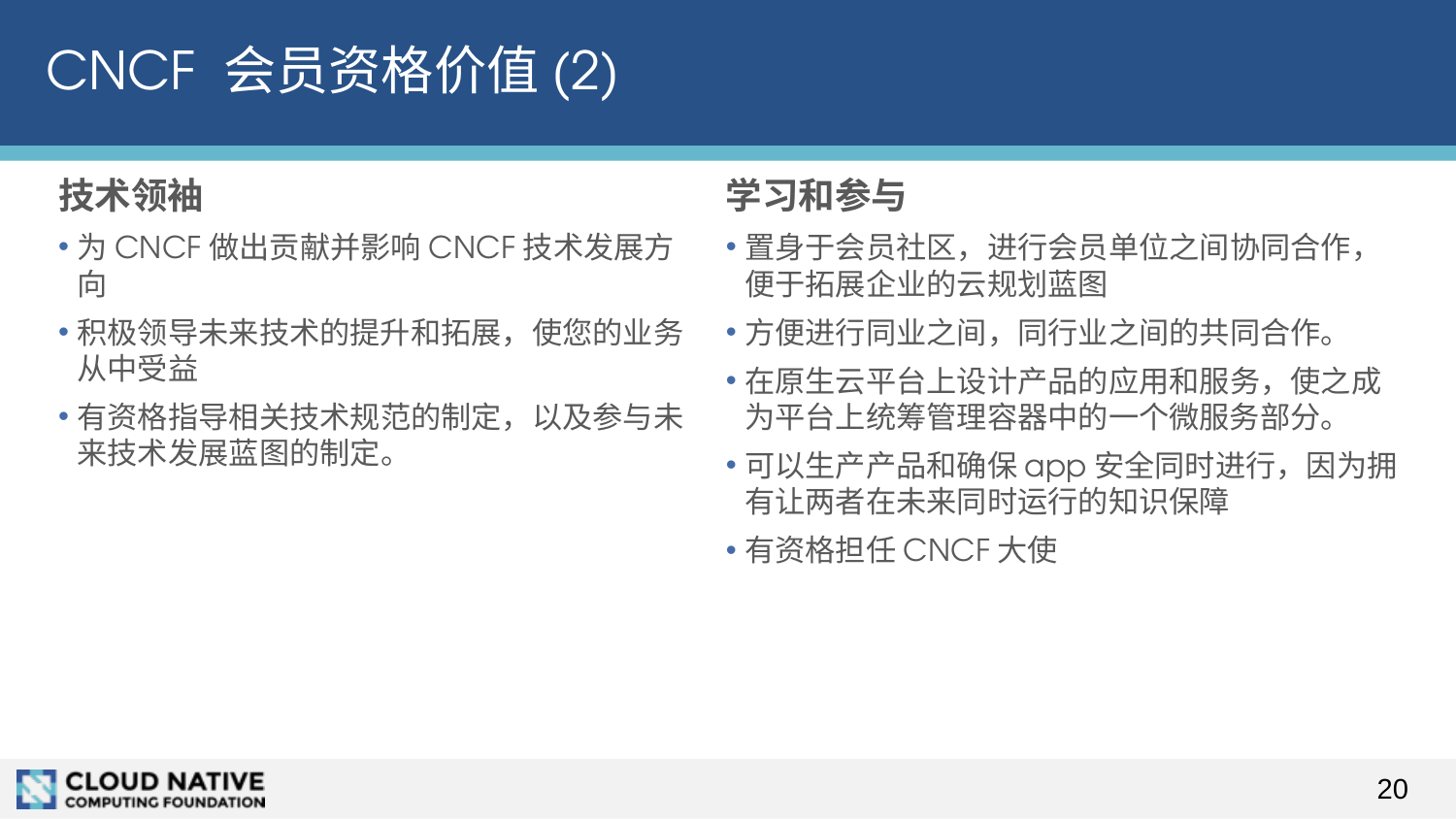

# CNCF 会员资格价值(2)
技术领袖
为CNCF做出贡献并影响CNCF技术发展方向
积极领导未来技术的提升和拓展，使您的业务从中受益
有资格指导相关技术规范的制定，以及参与未来技术发展蓝图的制定。
学习和参与
置身于会员社区，进行会员单位之间协同合作，便于拓展企业的云规划蓝图
方便进行同业之间，同行业之间的共同合作。
在原生云平台上设计产品的应用和服务，使之成为平台上统筹管理容器中的一个微服务部分。
可以生产产品和确保app安全同时进行，因为拥有让两者在未来同时运行的知识保障
有资格担任CNCF大使
20